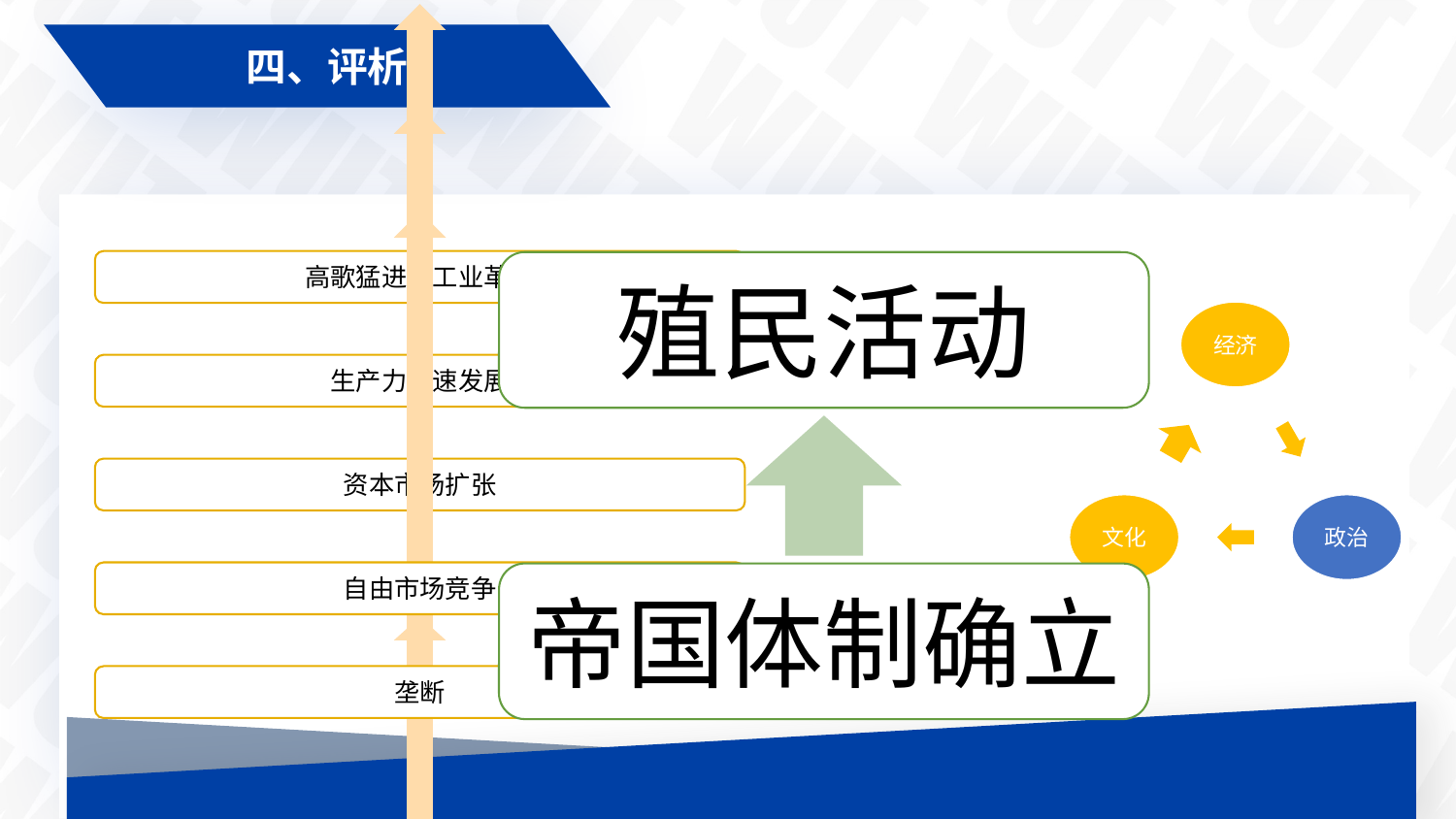

四、评析

高歌猛进的工业革命
生产力快速发展
资本市场扩张
自由市场竞争
垄断
殖民活动
帝国体制确立
经济
政治
文化